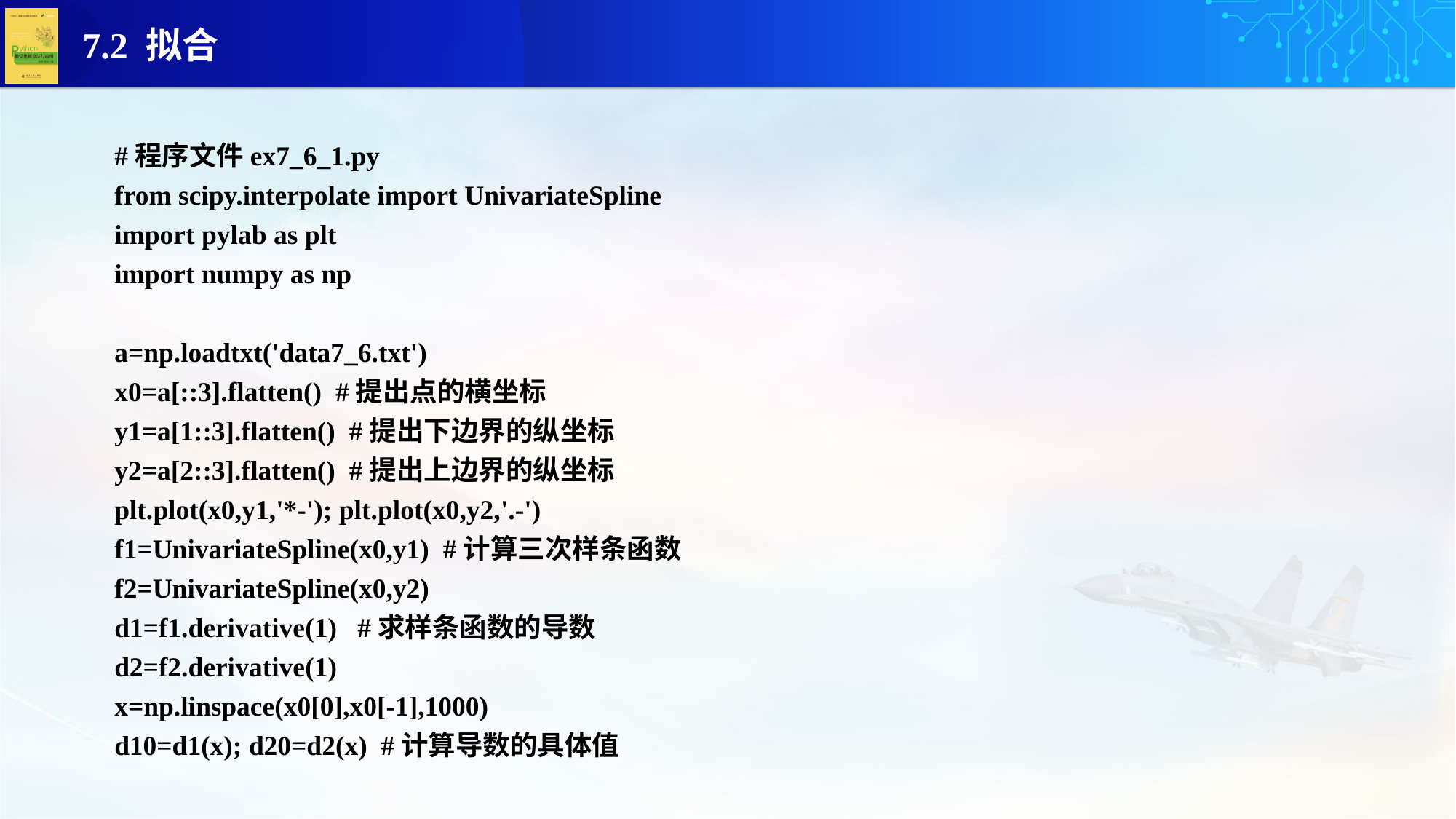

#程序文件ex7_6_1.py
from scipy.interpolate import UnivariateSpline
import pylab as plt
import numpy as np

a=np.loadtxt('data7_6.txt')
x0=a[::3].flatten()  #提出点的横坐标
y1=a[1::3].flatten()  #提出下边界的纵坐标
y2=a[2::3].flatten()  #提出上边界的纵坐标
plt.plot(x0,y1,'*-'); plt.plot(x0,y2,'.-')
f1=UnivariateSpline(x0,y1)  #计算三次样条函数
f2=UnivariateSpline(x0,y2)
d1=f1.derivative(1)   #求样条函数的导数
d2=f2.derivative(1)
x=np.linspace(x0[0],x0[-1],1000)
d10=d1(x); d20=d2(x)  #计算导数的具体值